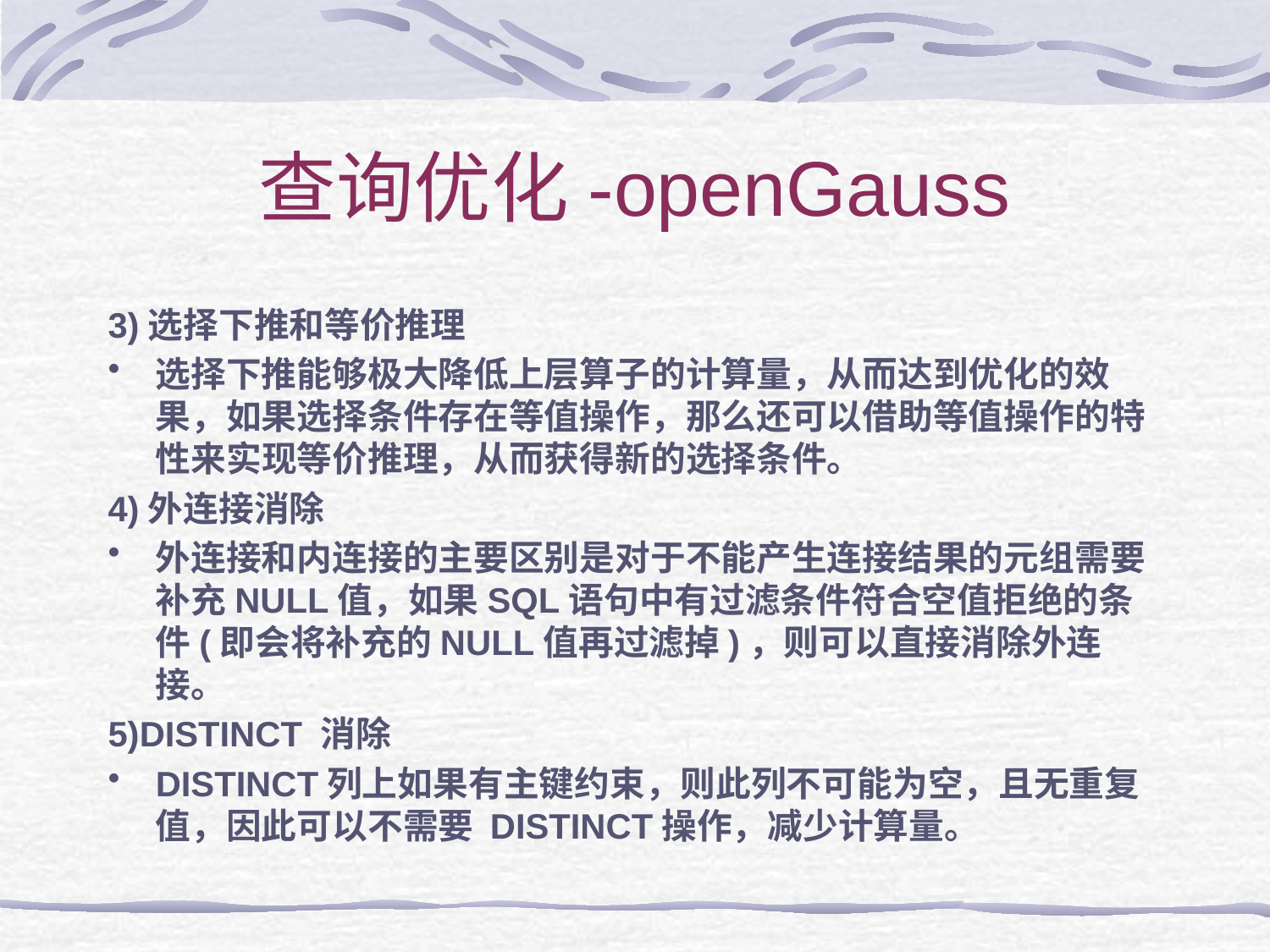

# 查询优化-openGauss
3)选择下推和等价推理
选择下推能够极大降低上层算子的计算量，从而达到优化的效果，如果选择条件存在等值操作，那么还可以借助等值操作的特性来实现等价推理，从而获得新的选择条件。
4)外连接消除
外连接和内连接的主要区别是对于不能产生连接结果的元组需要补充NULL值，如果SQL语句中有过滤条件符合空值拒绝的条件(即会将补充的NULL值再过滤掉)，则可以直接消除外连接。
5)DISTINCT 消除
DISTINCT列上如果有主键约束，则此列不可能为空，且无重复值，因此可以不需要 DISTINCT操作，减少计算量。